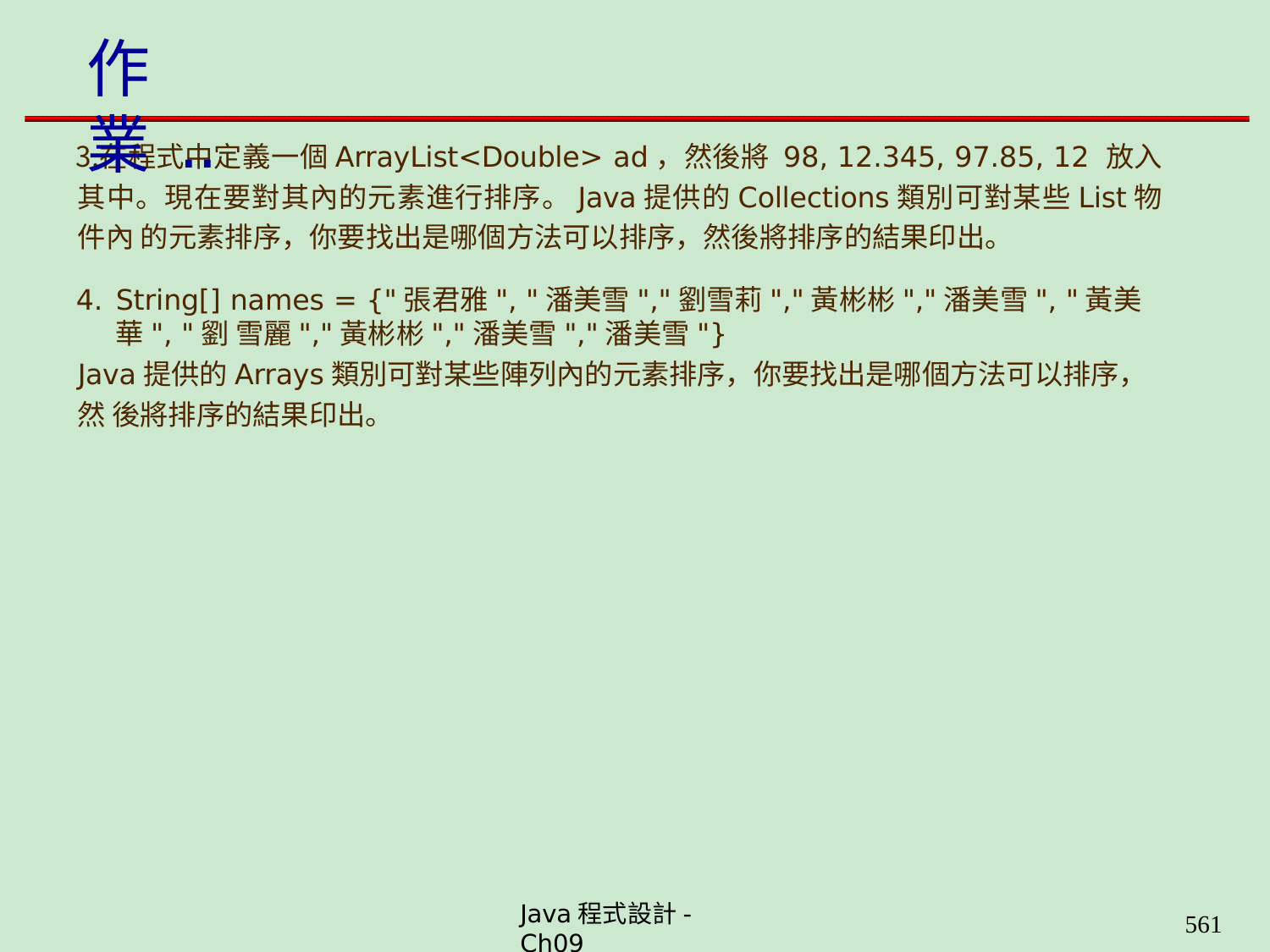

# 作業 ..
在程式中定義一個ArrayList<Double> ad，然後將 98, 12.345, 97.85, 12 放入 其中。現在要對其內的元素進行排序。Java提供的Collections類別可對某些List物件內 的元素排序，你要找出是哪個方法可以排序，然後將排序的結果印出。

String[] names = {"張君雅", "潘美雪","劉雪莉","黃彬彬","潘美雪", "黃美華", "劉 雪麗","黃彬彬","潘美雪","潘美雪"}
Java提供的Arrays類別可對某些陣列內的元素排序，你要找出是哪個方法可以排序，然 後將排序的結果印出。
Java程式設計-Ch09
561